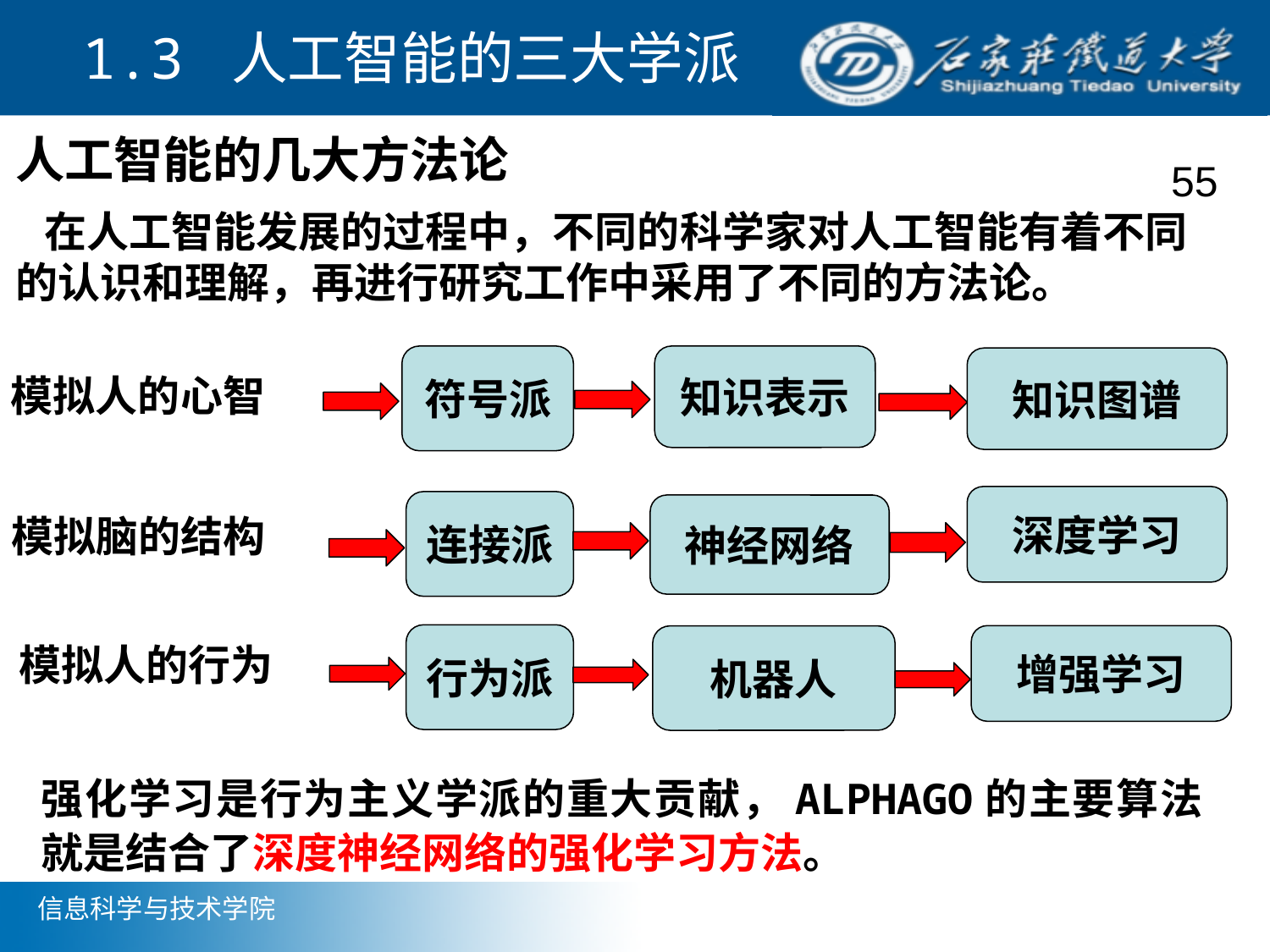

1.3 人工智能的三大学派
人工智能的几大方法论
  在人工智能发展的过程中，不同的科学家对人工智能有着不同的认识和理解，再进行研究工作中采用了不同的方法论。

55
符号派
知识表示
知识图谱
模拟人的心智

深度学习
连接派
神经网络
模拟脑的结构

行为派
增强学习
机器人
模拟人的行为

强化学习是行为主义学派的重大贡献，ALPHAGO的主要算法就是结合了深度神经网络的强化学习方法。